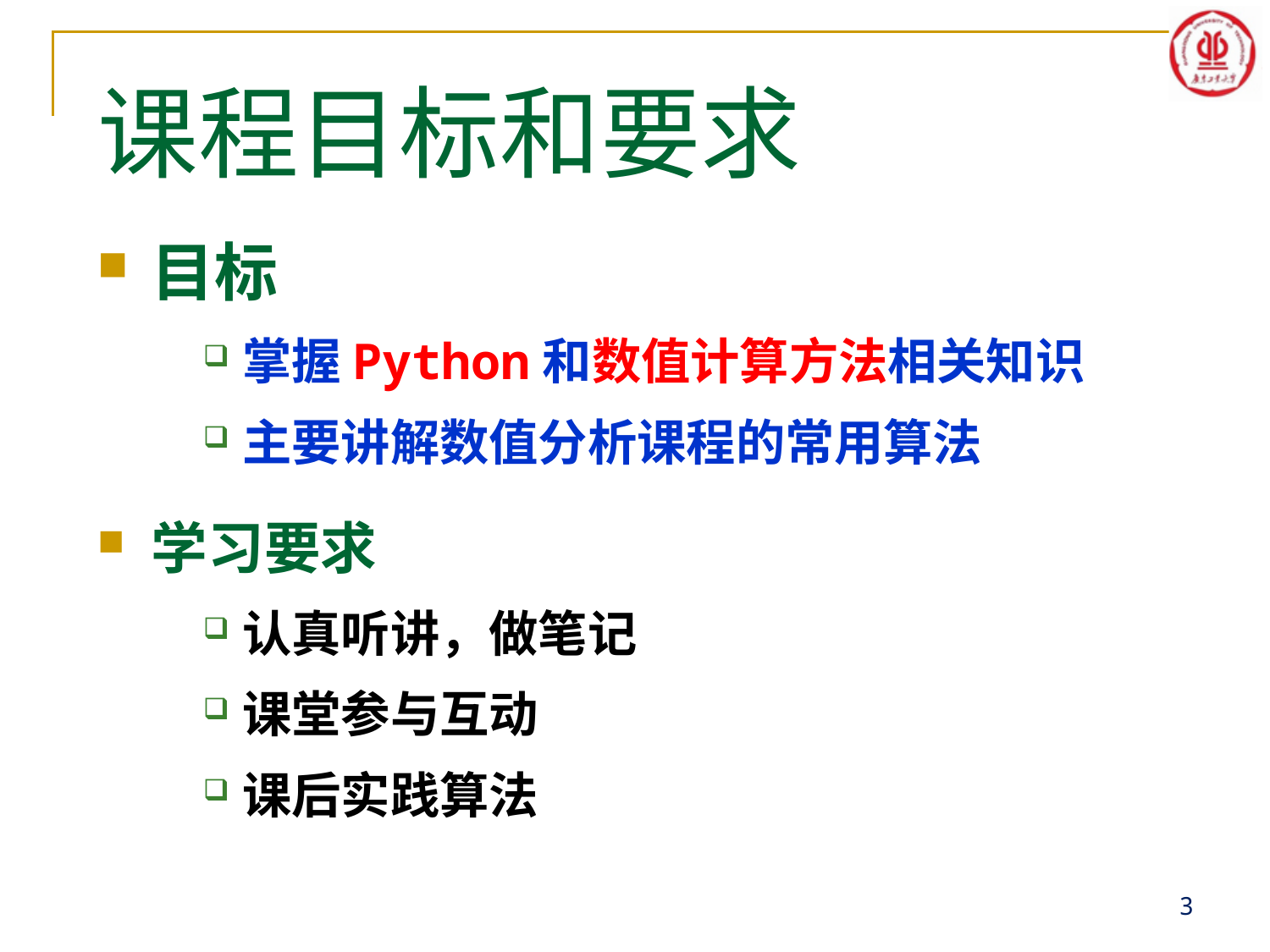

# 课程目标和要求
目标
掌握Python和数值计算方法相关知识
主要讲解数值分析课程的常用算法
学习要求
认真听讲，做笔记
课堂参与互动
课后实践算法
3